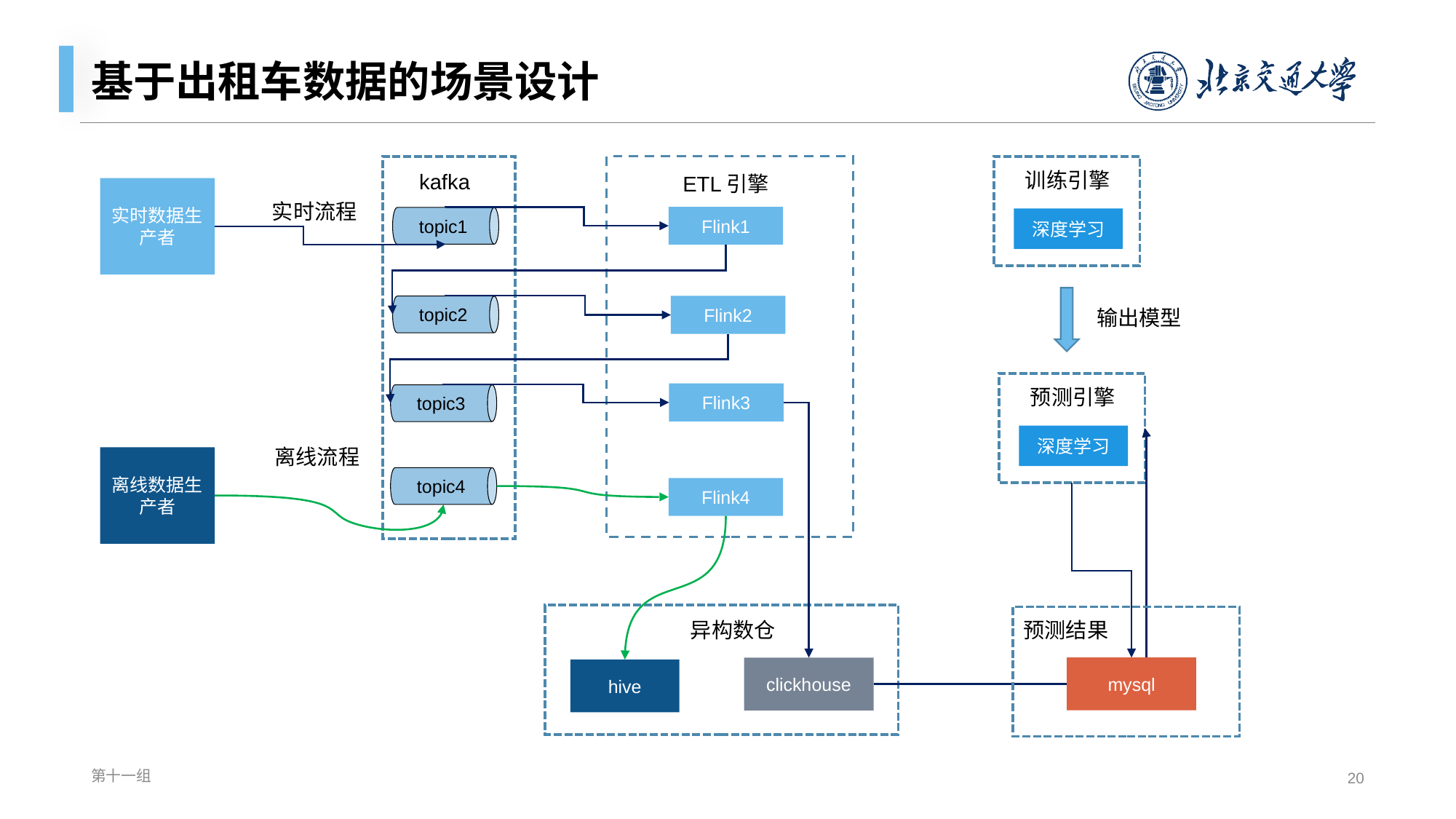

# 基于出租车数据的场景设计

kafka
topic1

ETL引擎
Flink1

训练引擎
实时数据生产者
实时流程
深度学习
topic2

Flink2
输出模型
topic3

预测引擎
Flink3
深度学习
topic4
离线流程
离线数据生产者
Flink4

异构数仓
clickhouse
hive

预测结果
mysql
第十一组
20